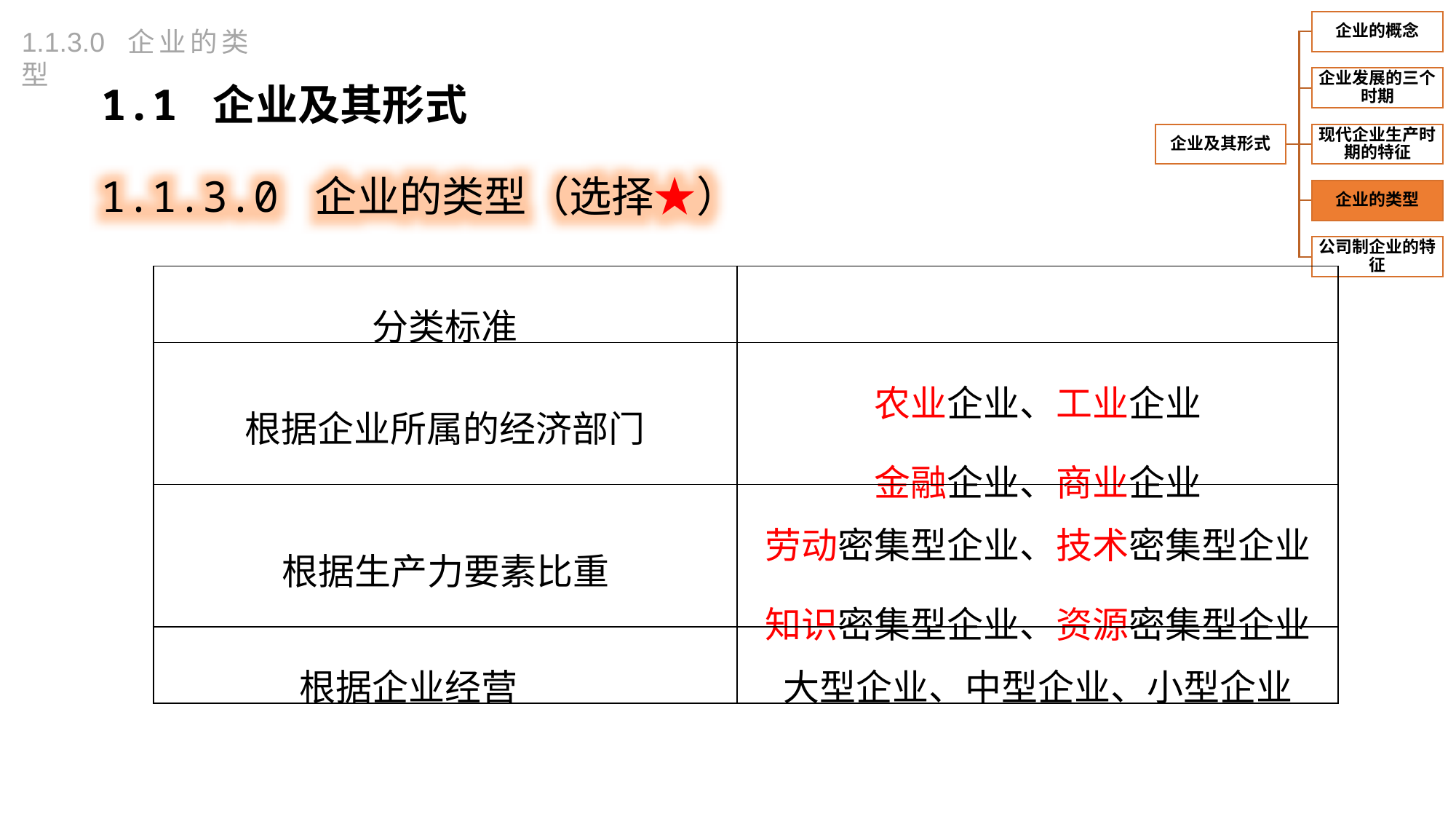

企业及其形式
企业的概念
企业发展的三个时期
现代企业生产时期的特征
企业的类型
公司制企业的特征
1.1.3.0 企业的类型
1.1 企业及其形式
1.1.3.0 企业的类型（选择★）
| 分类标准 |  |
| --- | --- |
| 根据企业所属的经济部门 | 农业企业、工业企业 金融企业、商业企业 |
| 根据生产力要素比重 | 劳动密集型企业、技术密集型企业 知识密集型企业、资源密集型企业 |
| 根据企业经营规模 | 大型企业、中型企业、小型企业 |